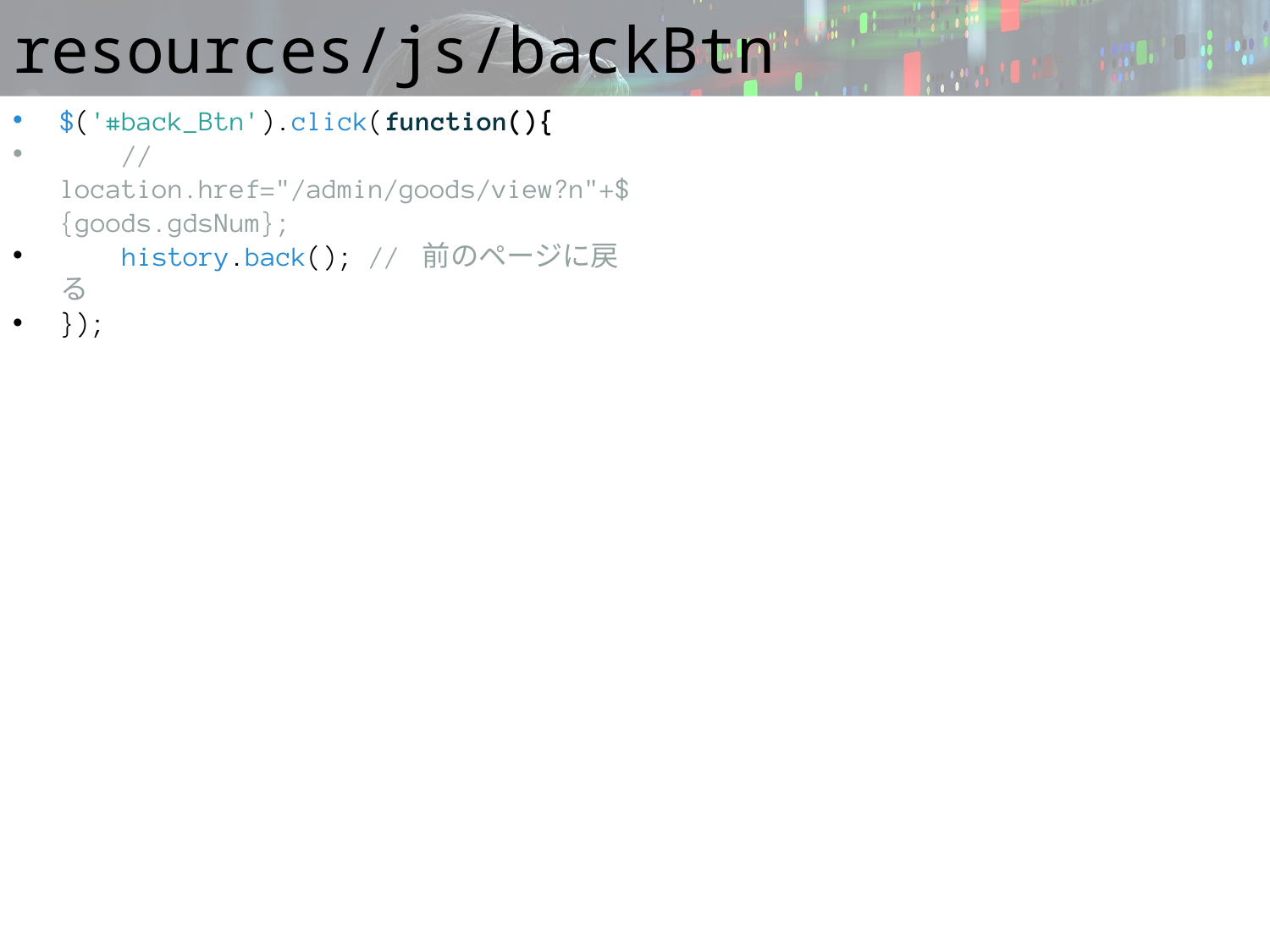

# resources/js/backBtn
$('#back_Btn').click(function(){
    // location.href="/admin/goods/view?n"+${goods.gdsNum};
    history.back(); // 前のページに戻る
});